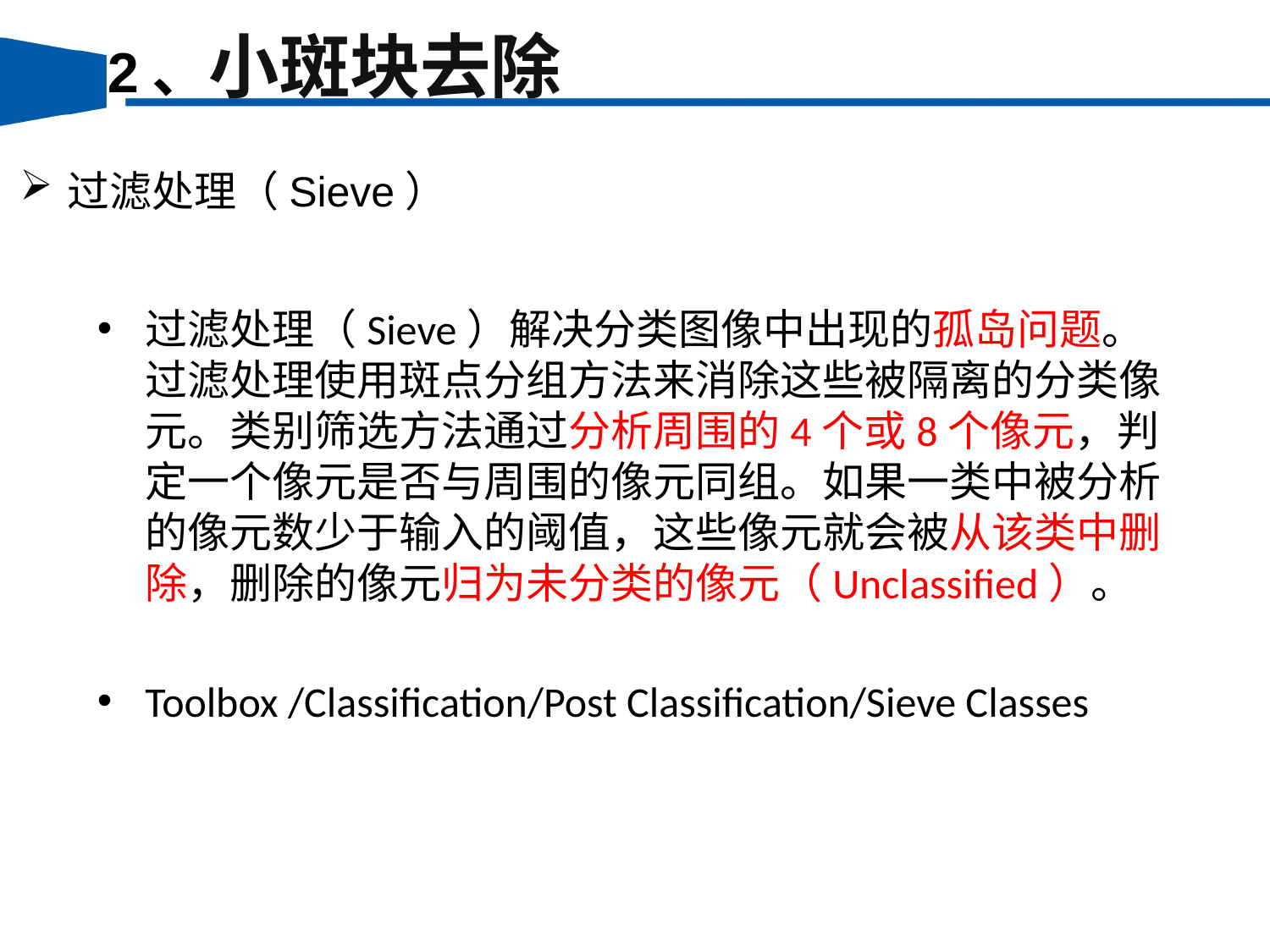

2、小斑块去除
过滤处理（Sieve）
过滤处理（Sieve）解决分类图像中出现的孤岛问题。过滤处理使用斑点分组方法来消除这些被隔离的分类像元。类别筛选方法通过分析周围的4个或8个像元，判定一个像元是否与周围的像元同组。如果一类中被分析的像元数少于输入的阈值，这些像元就会被从该类中删除，删除的像元归为未分类的像元（Unclassified）。

Toolbox /Classification/Post Classification/Sieve Classes